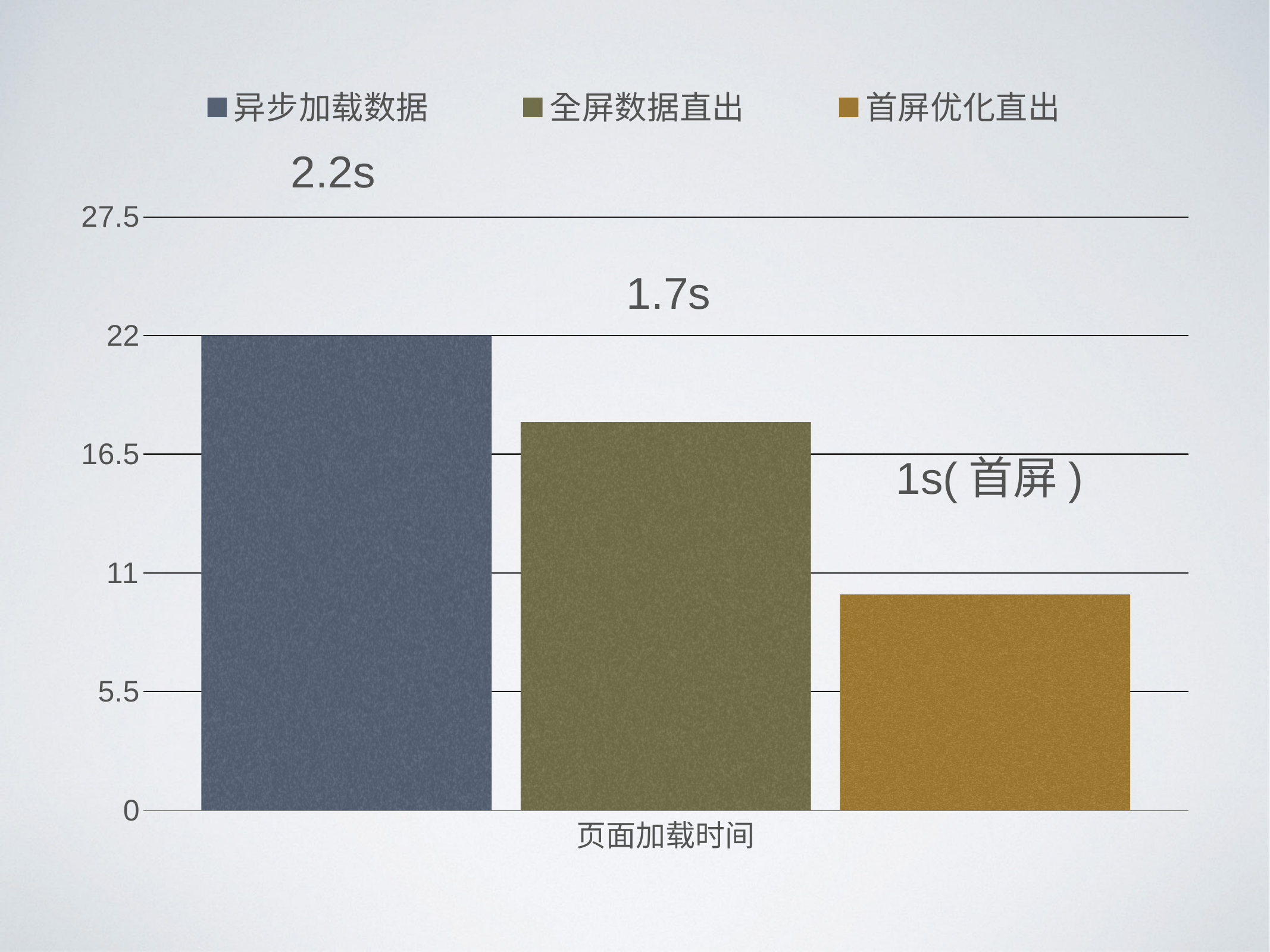

### Chart

| Category | 异步加载数据 | 全屏数据直出 | 首屏优化直出 |
|---|---|---|---|
| 页面加载时间 | 22.0 | 18.0 | 10.0 |
2.2s
1.7s
1s(首屏)
43